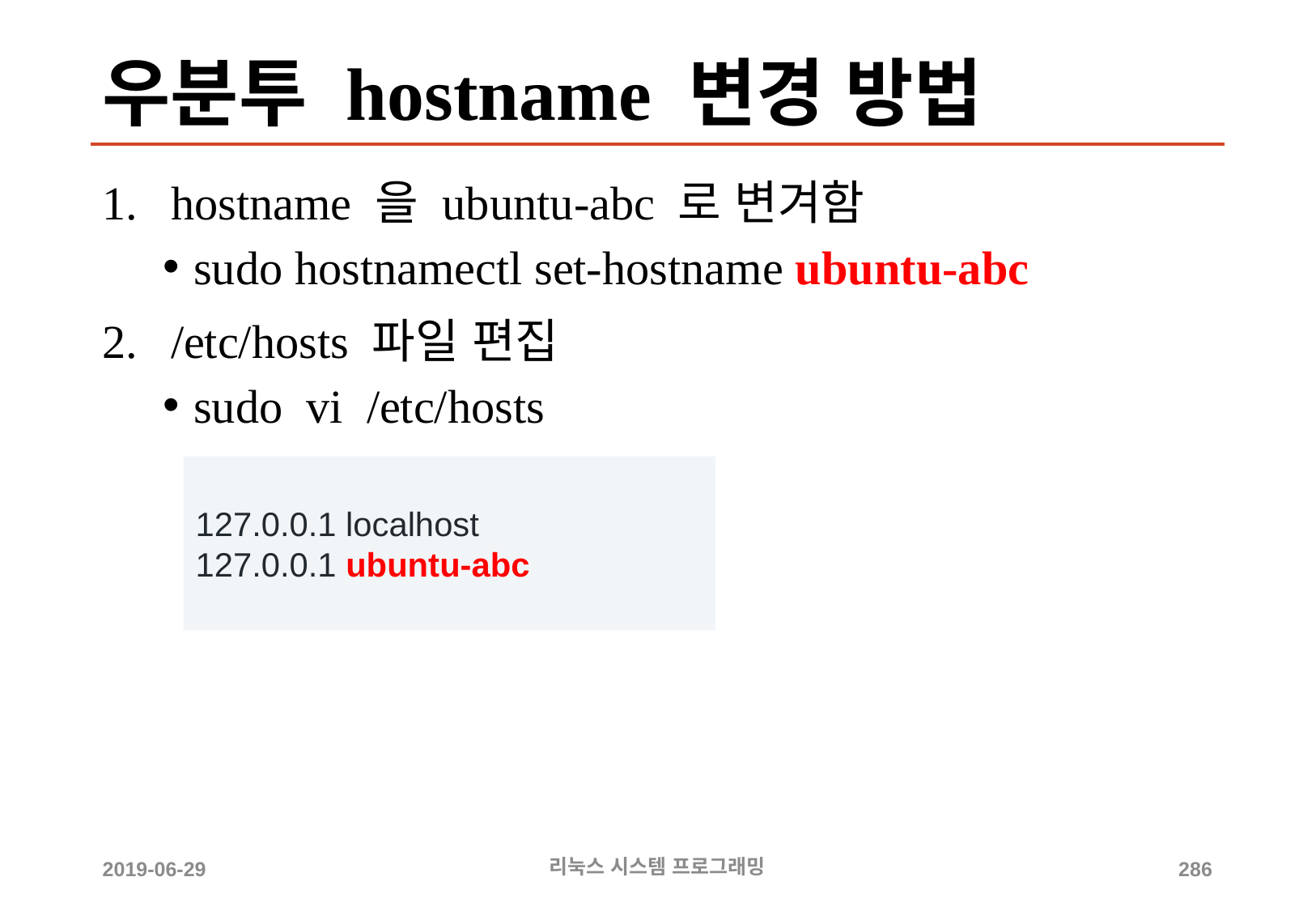

# 우분투 hostname 변경 방법
hostname 을 ubuntu-abc 로 변겨함
sudo hostnamectl set-hostname ubuntu-abc
/etc/hosts 파일 편집
sudo  vi  /etc/hosts

127.0.0.1 localhost
127.0.0.1 ubuntu-abc

2019-06-29
리눅스 시스템 프로그래밍
286